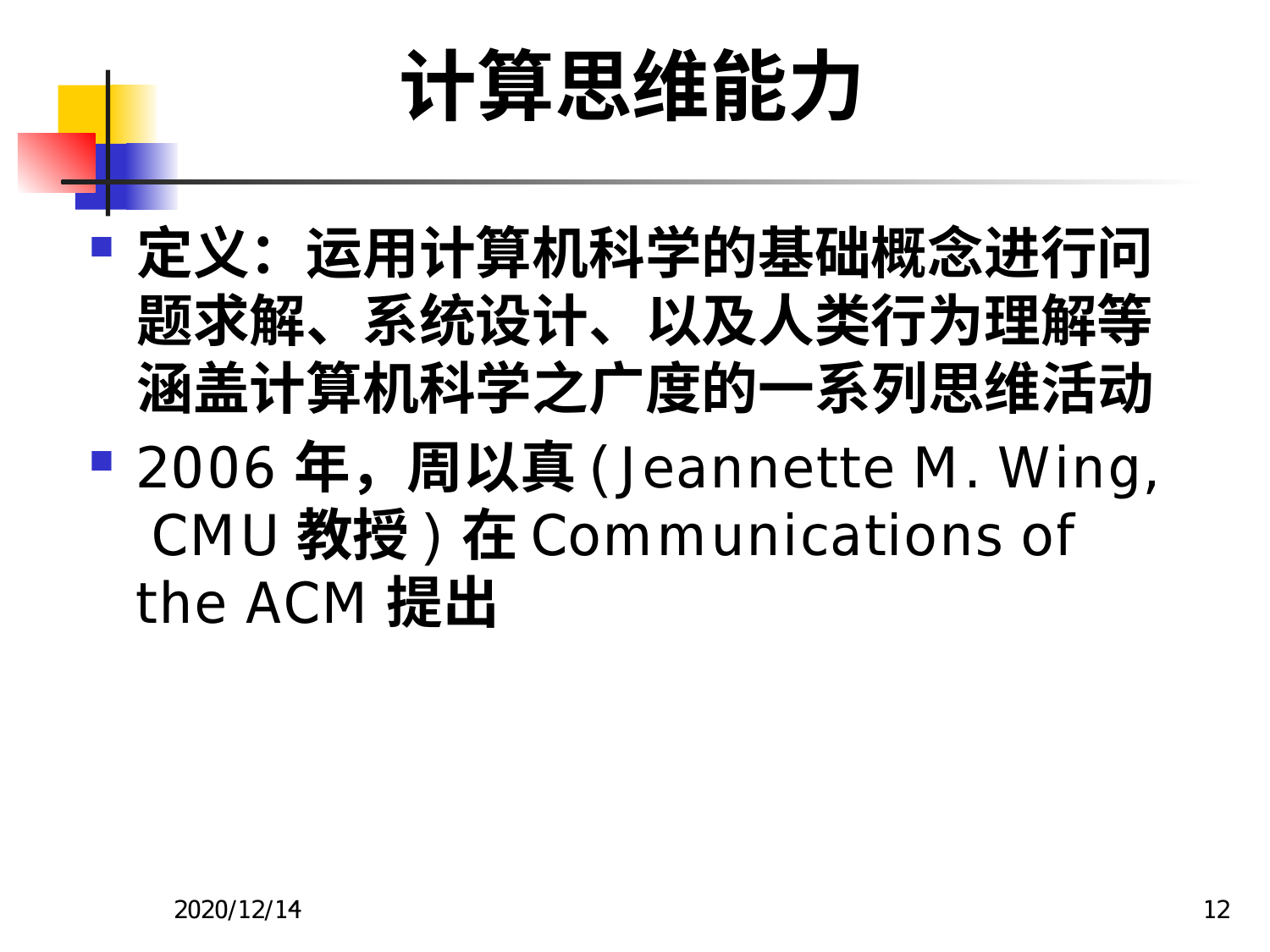

# 计算思维能力
定义：运用计算机科学的基础概念进行问题求解、系统设计、以及人类行为理解等涵盖计算机科学之广度的一系列思维活动
2006年，周以真(Jeannette M. Wing,   CMU教授)在Communications of the ACM提出

2020/12/14
12